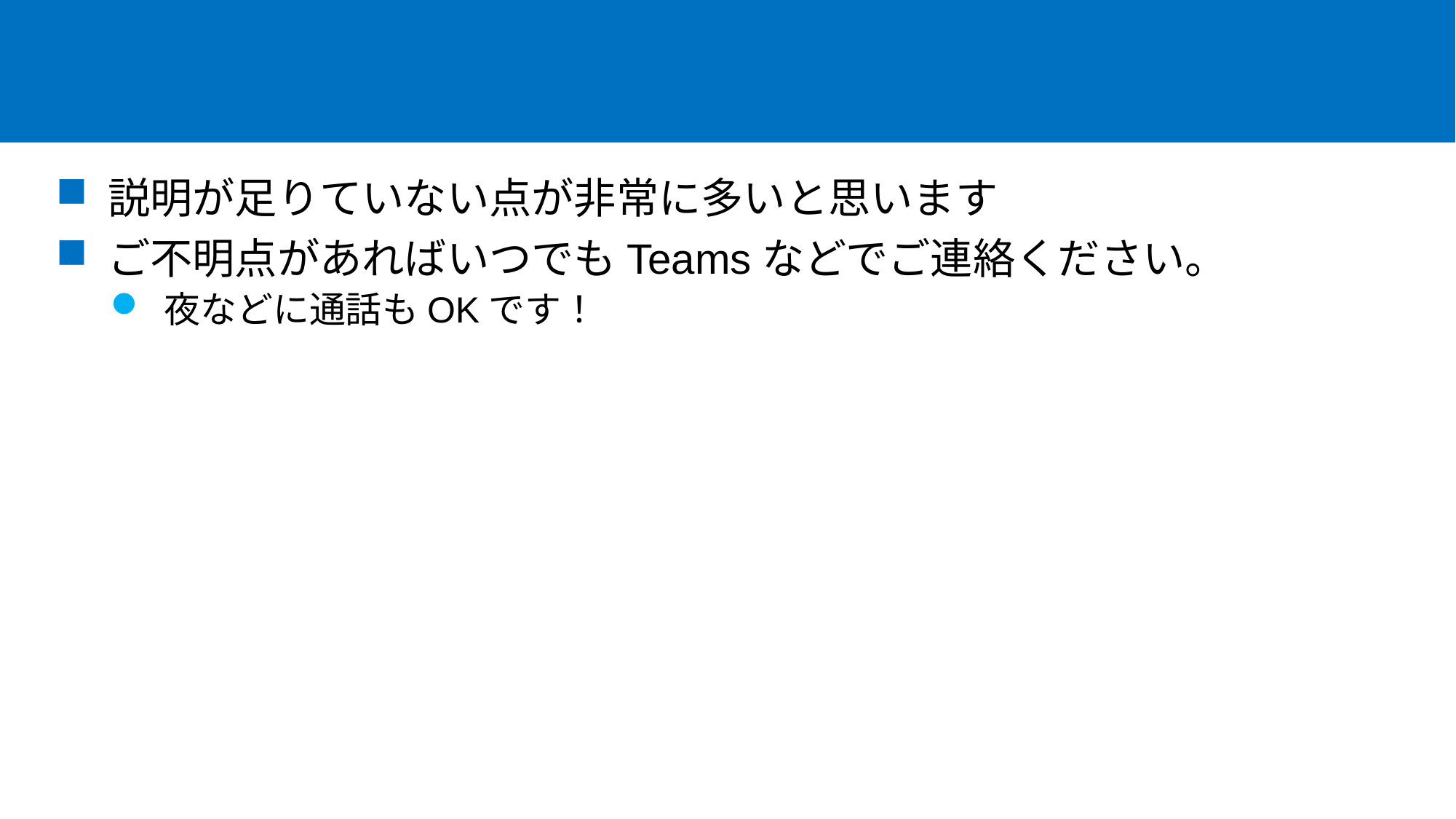

説明が足りていない点が非常に多いと思います
 ご不明点があればいつでもTeamsなどでご連絡ください。
 夜などに通話もOKです！